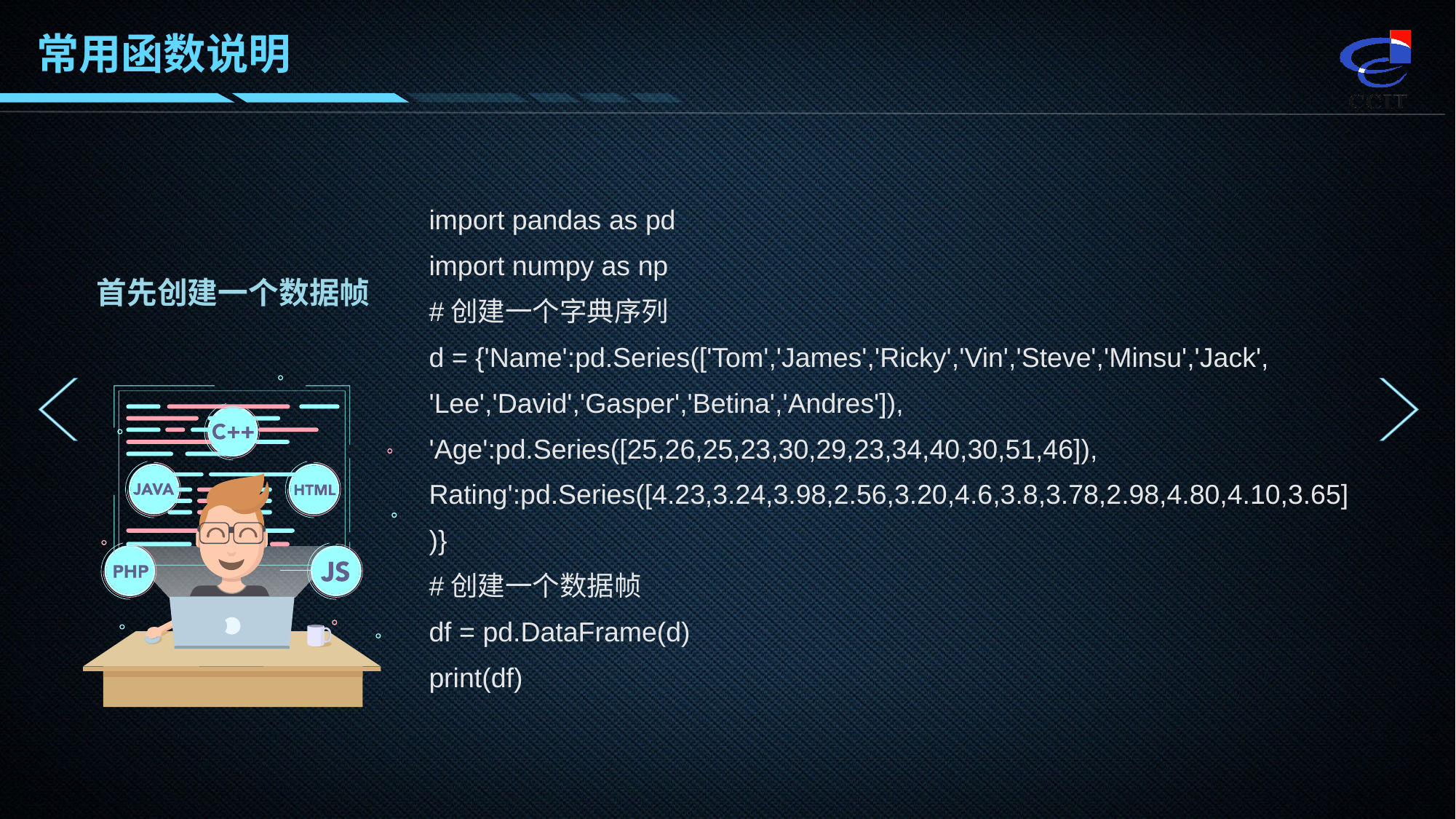

常用函数说明
import pandas as pd
import numpy as np
#创建一个字典序列
d = {'Name':pd.Series(['Tom','James','Ricky','Vin','Steve','Minsu','Jack',
'Lee','David','Gasper','Betina','Andres']),
'Age':pd.Series([25,26,25,23,30,29,23,34,40,30,51,46]),   Rating':pd.Series([4.23,3.24,3.98,2.56,3.20,4.6,3.8,3.78,2.98,4.80,4.10,3.65])}
#创建一个数据帧
df = pd.DataFrame(d)
print(df)
首先创建一个数据帧